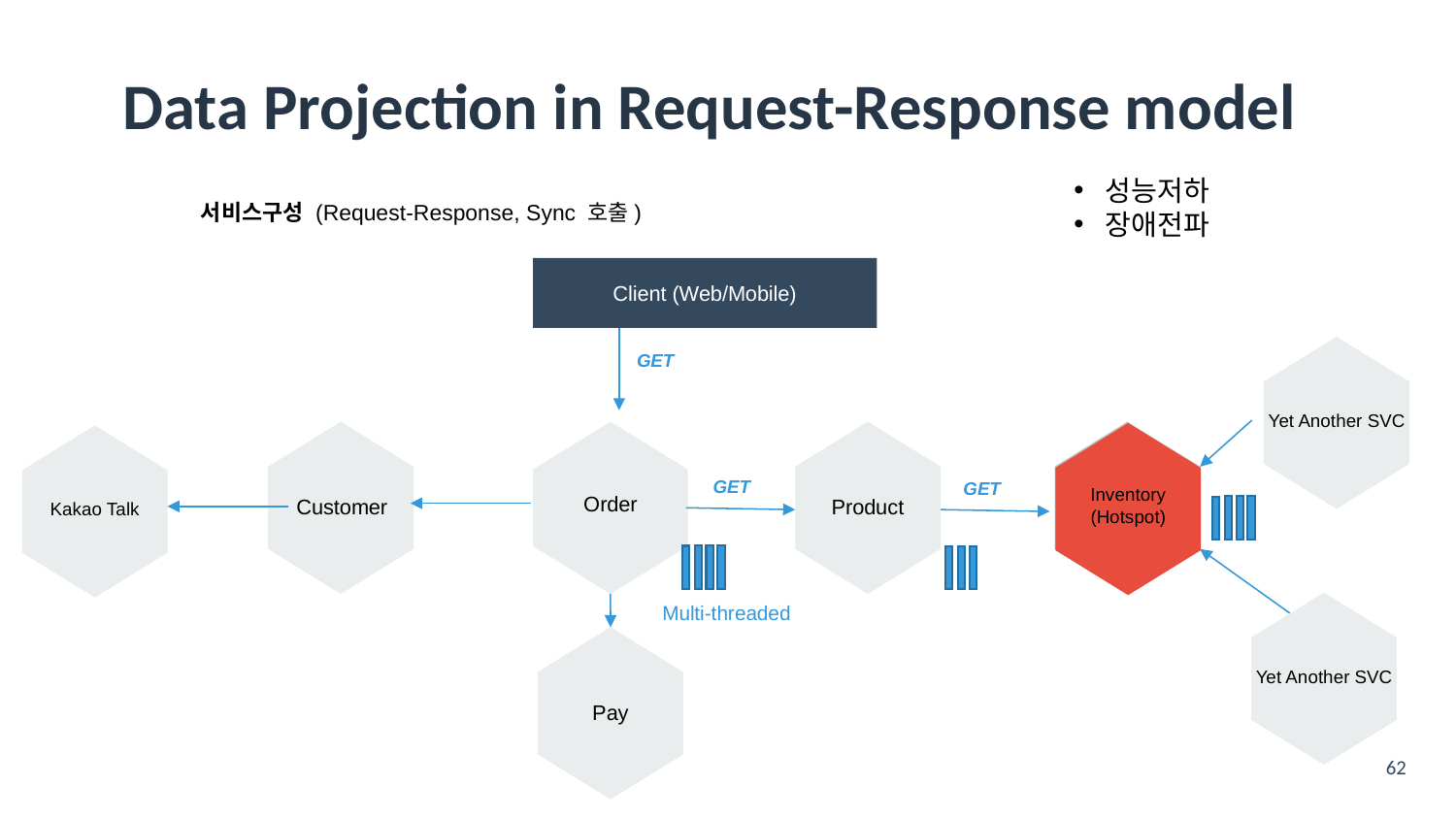

# Data Projection in Request-Response model
성능저하
장애전파
서비스구성 (Request-Response, Sync 호출)
Client (Web/Mobile)
GET

Yet Another SVC

Customer

Order

Product

Inventory
(Hotspot)

Inventory
(Hotspot)

Kakao Talk
GET
GET

Yet Another SVC
Multi-threaded

Pay